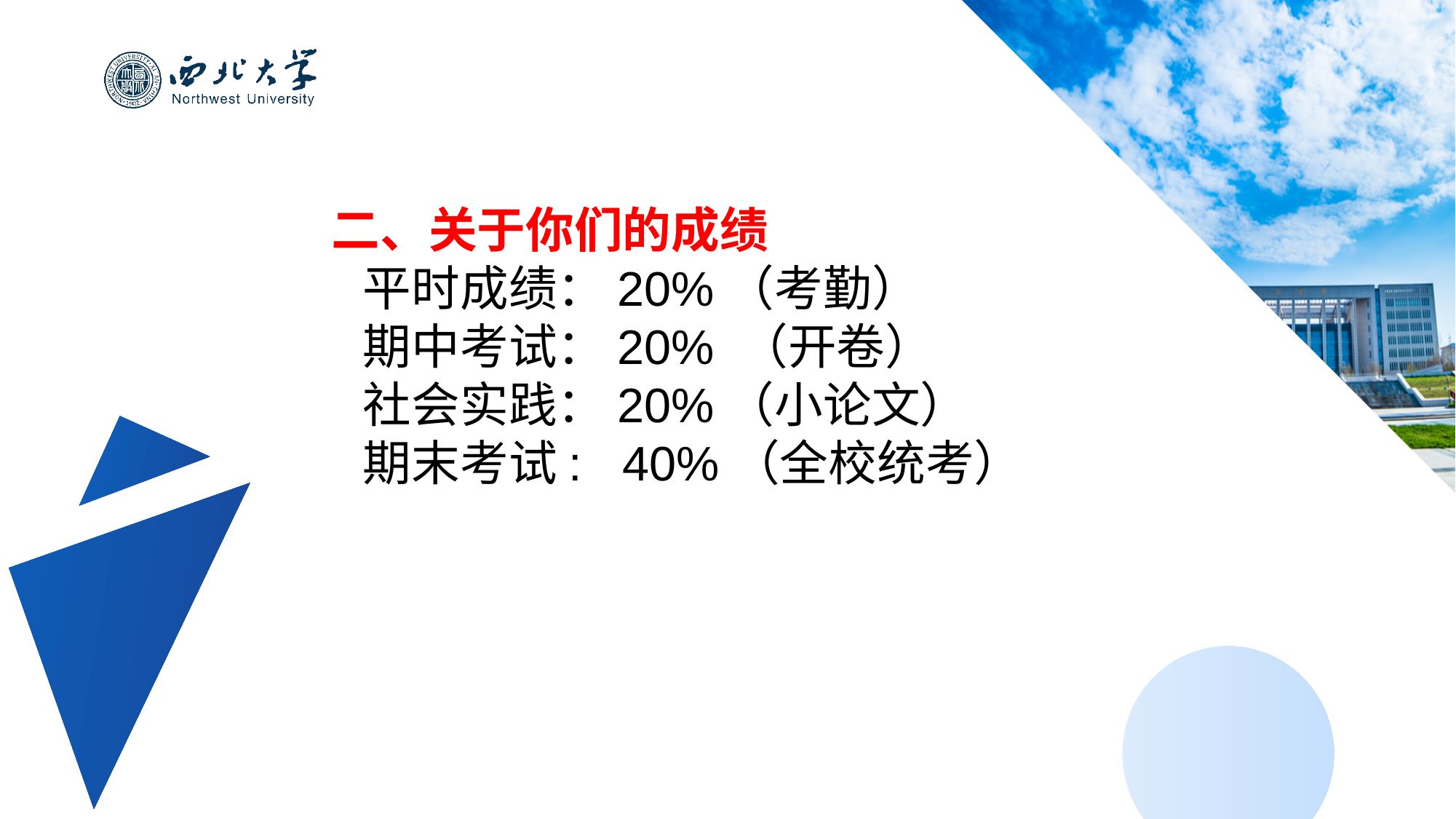

二、关于你们的成绩
   平时成绩：20%（考勤）
   期中考试：20% （开卷）
   社会实践：20%（小论文）
   期末考试:   40%（全校统考）